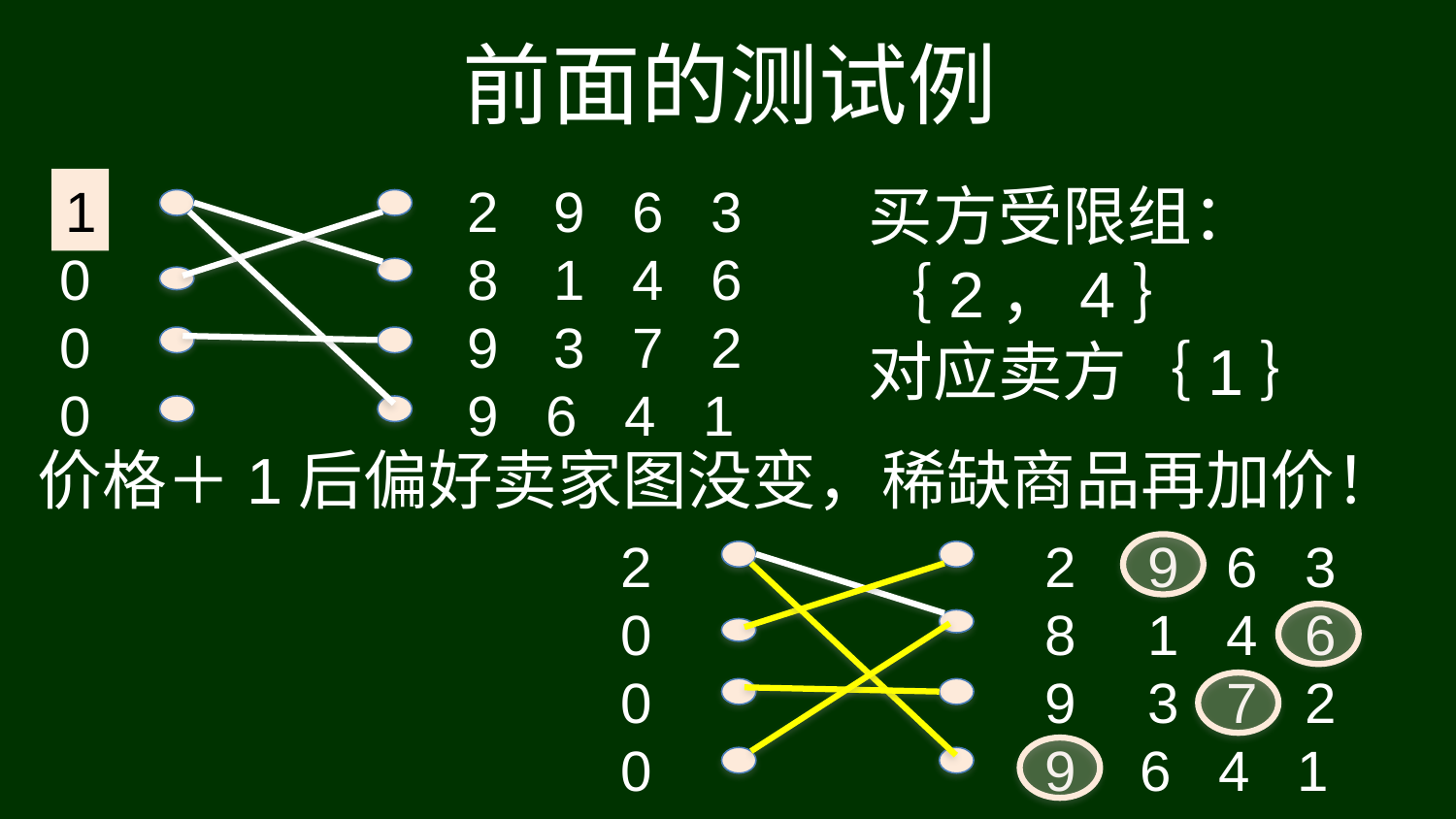

# 前面的测试例
0
0
0
0
1
  9   6   3
  1   4   6
  3   7   2
9   6   4   1
买方受限组：｛2，4｝
对应卖方｛1｝

价格＋1后偏好卖家图没变，稀缺商品再加价！
2
0
0
0
   9   6   3
   1   4   6
   3   7   2
9    6   4   1